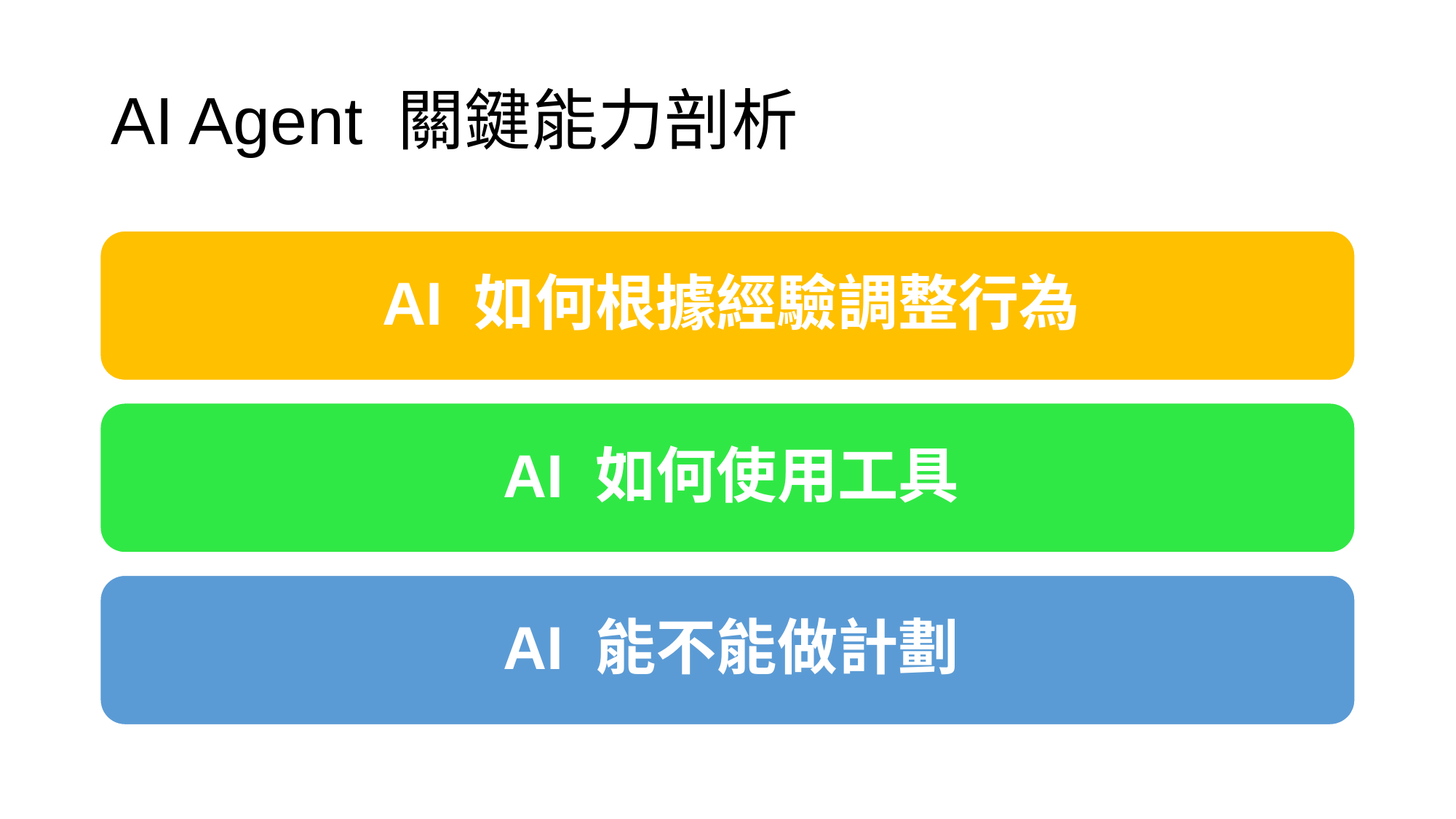

# AI Agent 關鍵能力剖析
AI 如何根據經驗調整行為
AI 如何使用工具
AI 能不能做計劃